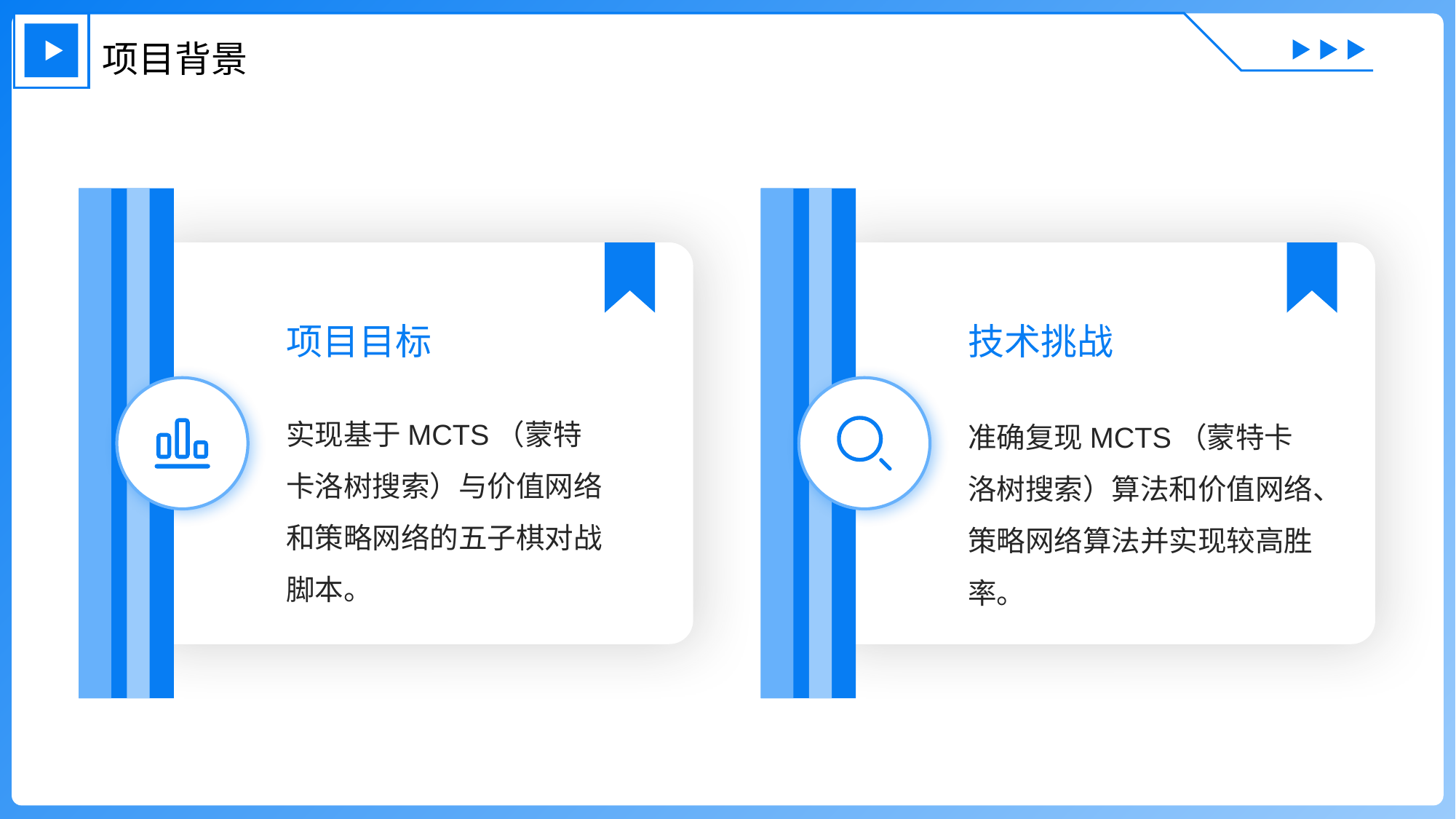

项目背景

项目目标
技术挑战

实现基于MCTS（蒙特卡洛树搜索）与价值网络和策略网络的五子棋对战脚本。
准确复现MCTS（蒙特卡洛树搜索）算法和价值网络、策略网络算法并实现较高胜率。